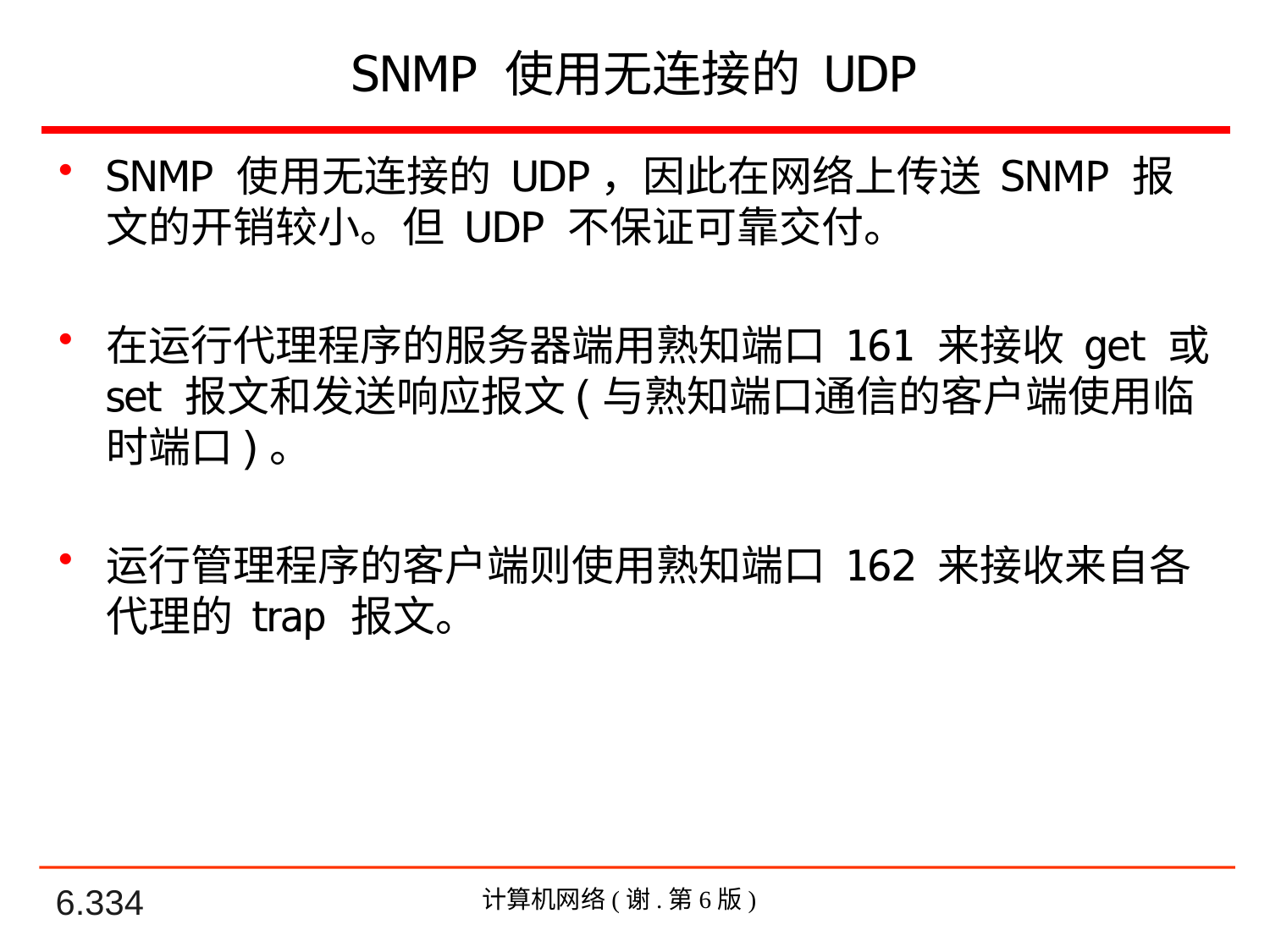

# SNMP 使用无连接的 UDP
SNMP 使用无连接的 UDP，因此在网络上传送 SNMP 报文的开销较小。但 UDP 不保证可靠交付。

在运行代理程序的服务器端用熟知端口 161 来接收 get 或 set 报文和发送响应报文(与熟知端口通信的客户端使用临时端口)。

运行管理程序的客户端则使用熟知端口 162 来接收来自各代理的 trap 报文。